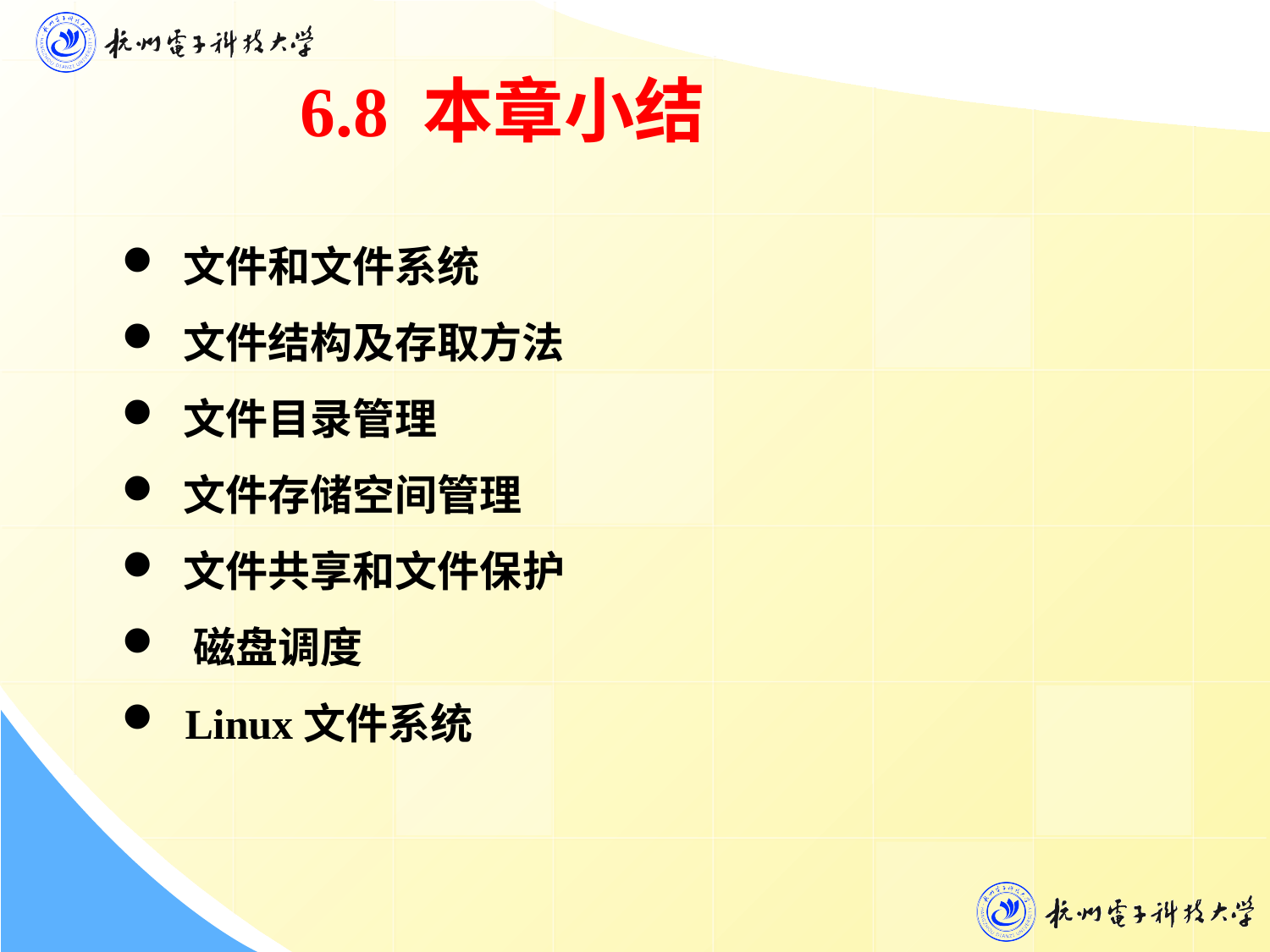

6.8 本章小结
 文件和文件系统
 文件结构及存取方法
 文件目录管理
 文件存储空间管理
 文件共享和文件保护
  磁盘调度
  Linux文件系统